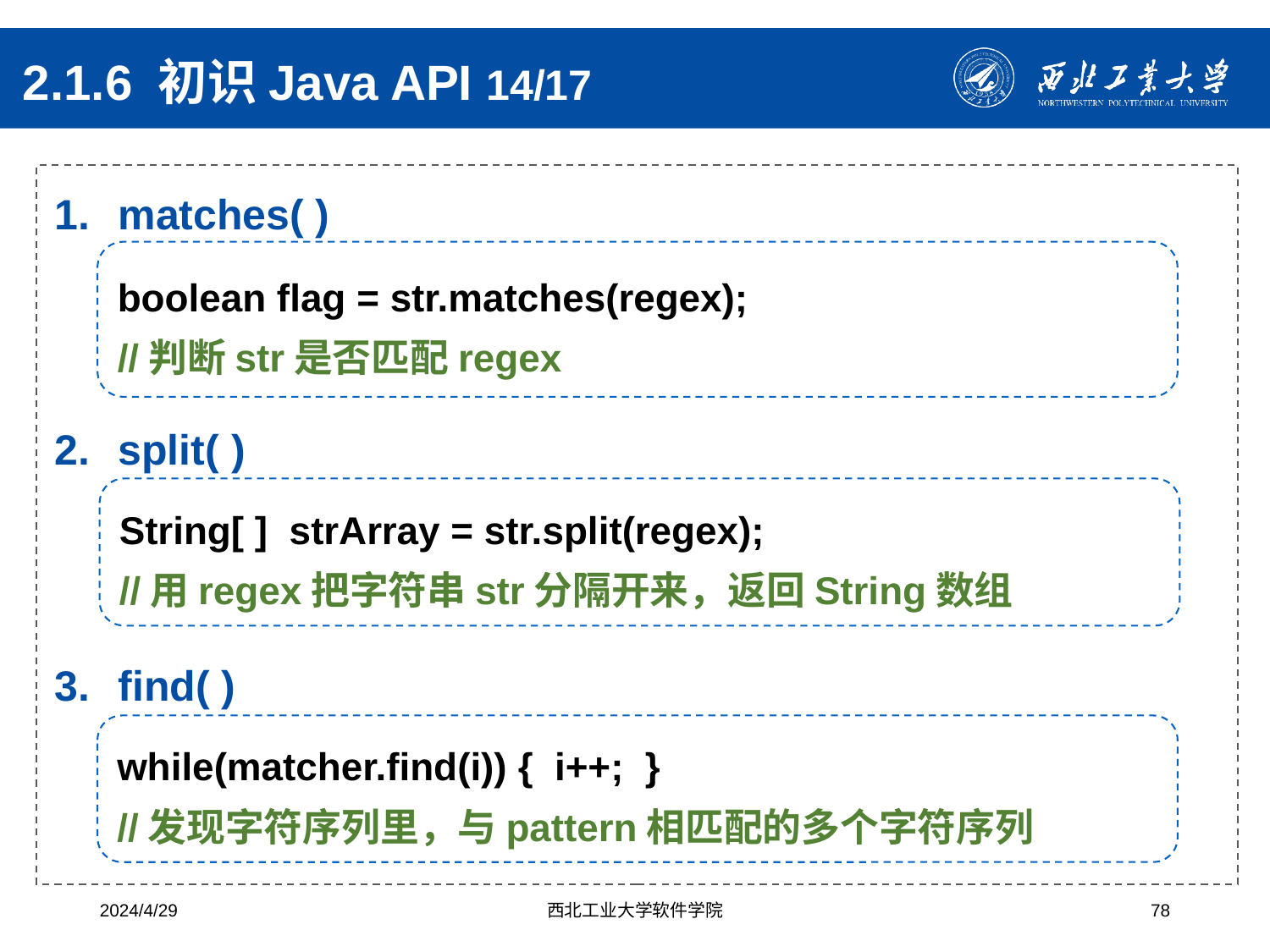

# 2.1.6 初识Java API 14/17
matches( )

split( )

find( )

boolean flag = str.matches(regex);
//判断str是否匹配regex
String[ ]  strArray = str.split(regex);
//用regex把字符串str分隔开来，返回String数组
while(matcher.find(i)) {  i++;  }
//发现字符序列里，与pattern相匹配的多个字符序列
2024/4/29
西北工业大学软件学院
78